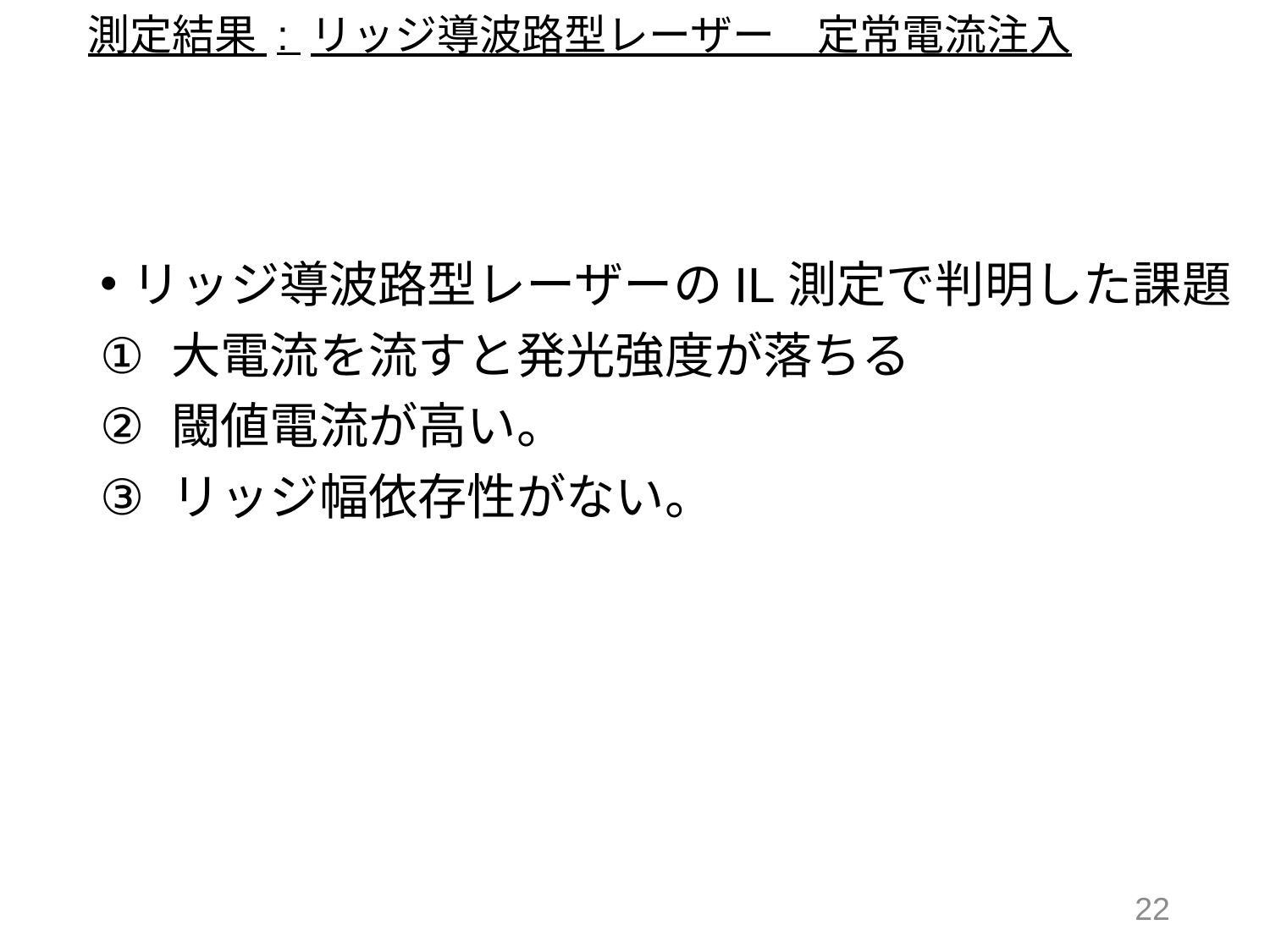

# 測定結果 : リッジ導波路型レーザー　定常電流注入
リッジ導波路型レーザーのIL測定で判明した課題
大電流を流すと発光強度が落ちる
閾値電流が高い。
リッジ幅依存性がない。

22